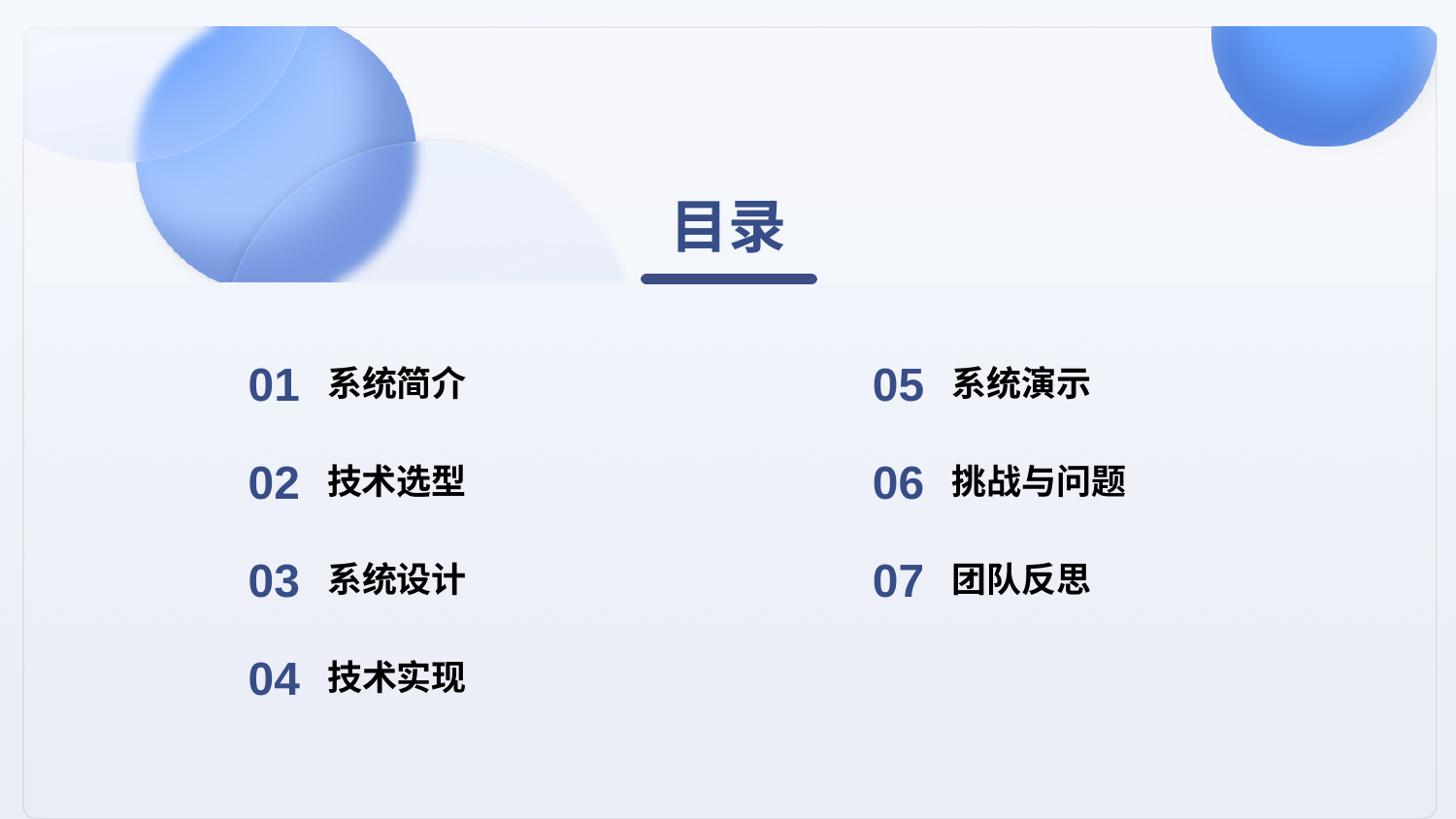

目录
01
05
系统简介
系统演示
02
06
技术选型
挑战与问题
03
07
系统设计
团队反思
04
技术实现